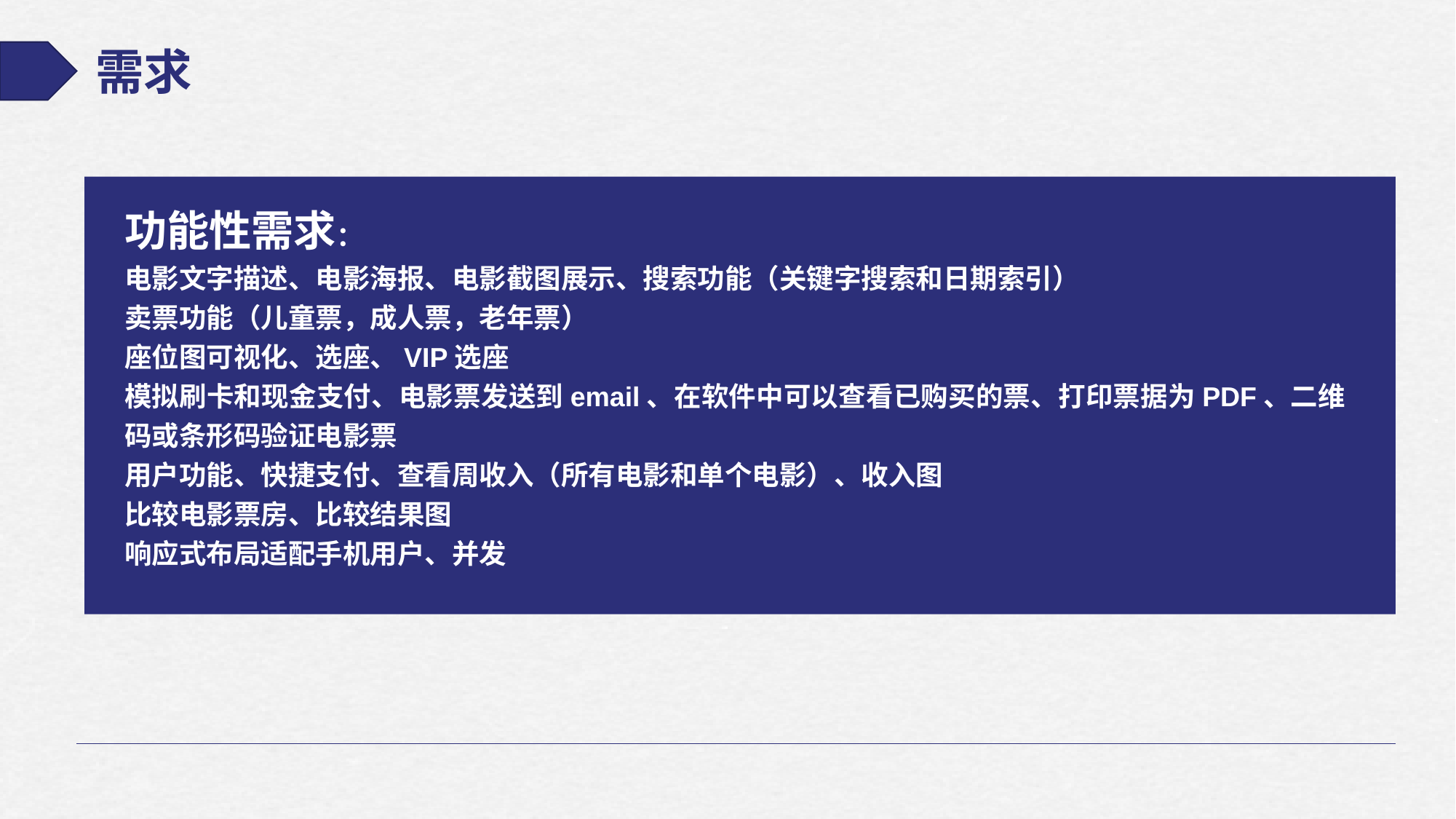

需求

功能性需求：
电影文字描述、电影海报、电影截图展示、搜索功能（关键字搜索和日期索引）
卖票功能（儿童票，成人票，老年票）
座位图可视化、选座、VIP选座
模拟刷卡和现金支付、电影票发送到email、在软件中可以查看已购买的票、打印票据为PDF、二维码或条形码验证电影票
用户功能、快捷支付、查看周收入（所有电影和单个电影）、收入图
比较电影票房、比较结果图
响应式布局适配手机用户、并发